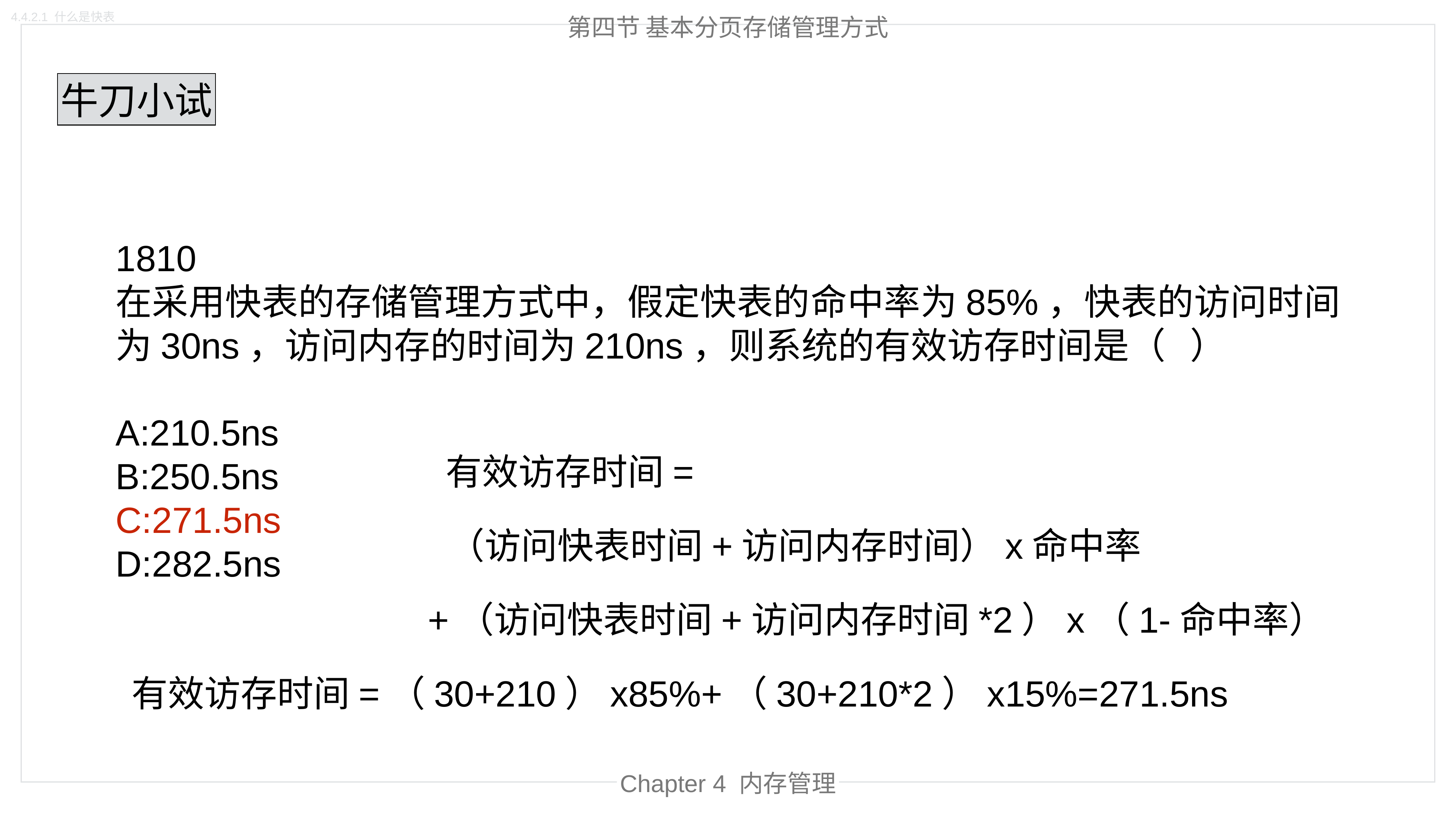

4.4.2.1 什么是快表
第四节 基本分页存储管理方式

牛刀小试
1810
在采用快表的存储管理方式中，假定快表的命中率为85%，快表的访问时间为30ns，访问内存的时间为210ns，则系统的有效访存时间是（   ）

A:210.5ns
B:250.5ns
C:271.5ns
D:282.5ns
有效访存时间=
（访问快表时间+访问内存时间）x命中率
+（访问快表时间+访问内存时间*2）x（1-命中率）
有效访存时间=（30+210）x85%+（30+210*2）x15%=271.5ns
Chapter 4 内存管理